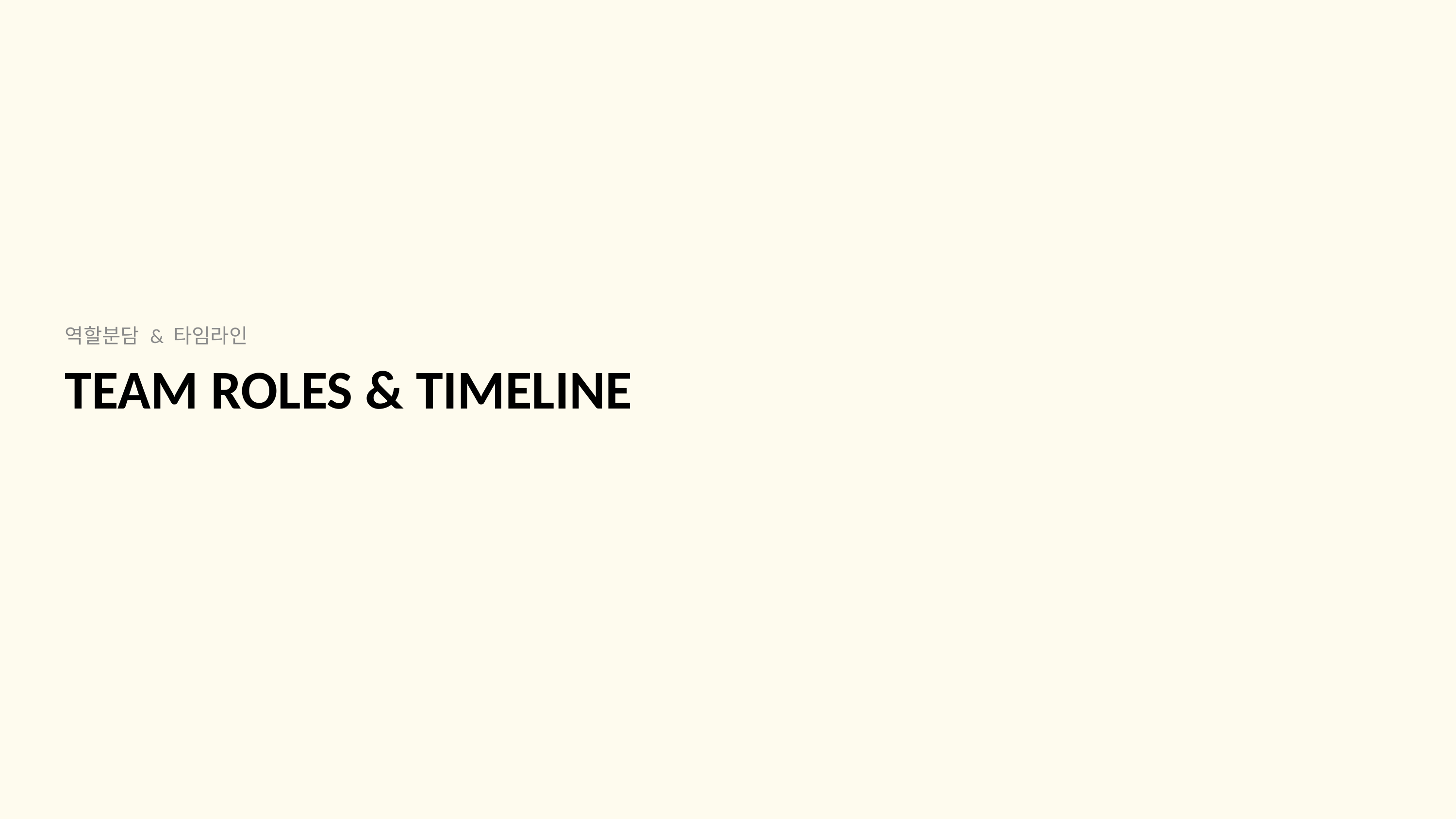

역할분담 & 타임라인
# Team roles & timeline